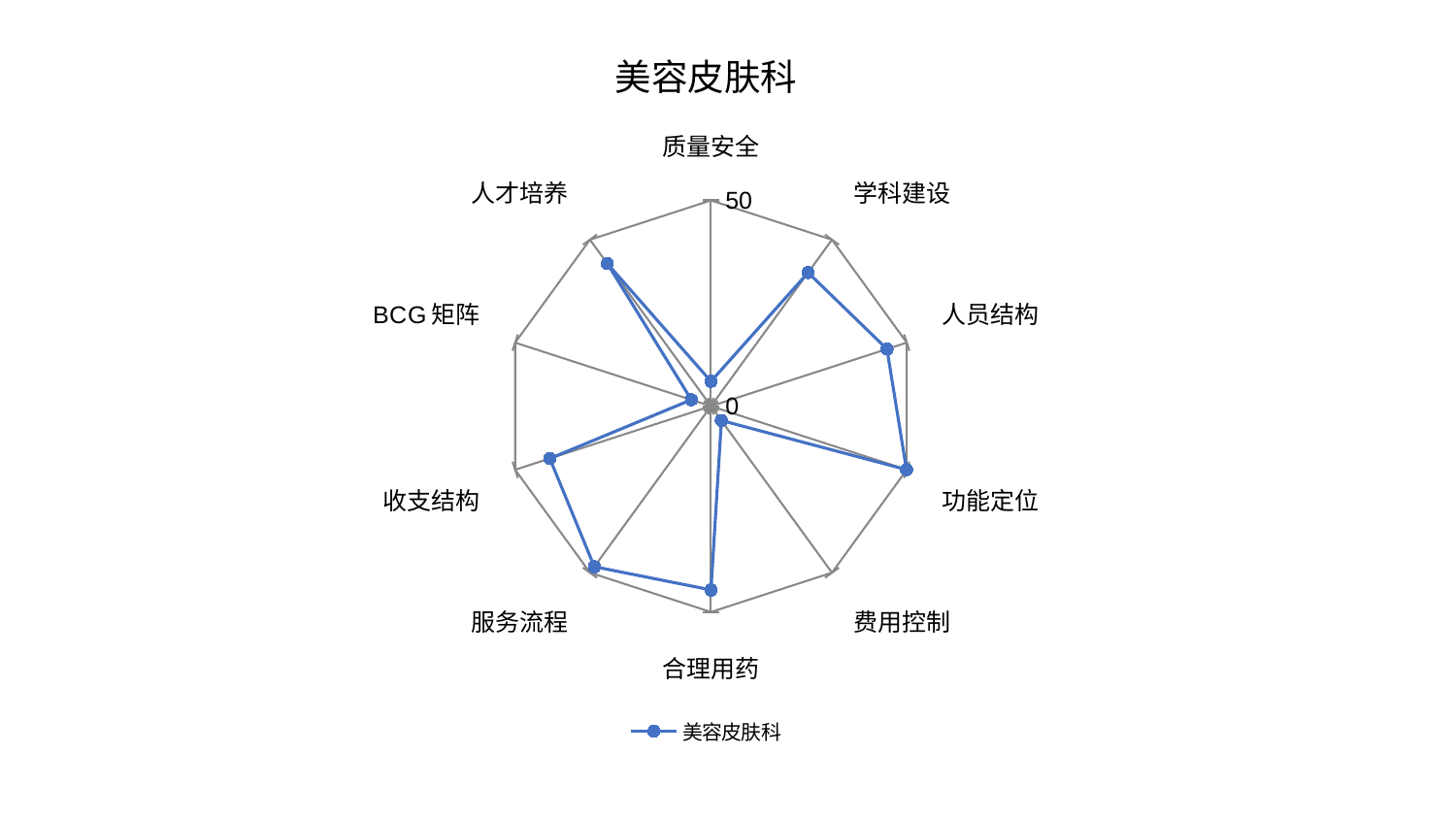

### Chart: 美容皮肤科

| Category | 美容皮肤科 |
|---|---|
| 质量安全 | 6.039471324047616 |
| 学科建设 | 40.11709239688799 |
| 人员结构 | 44.94304343882125 |
| 功能定位 | 49.93017360189298 |
| 费用控制 | 4.3108771891718405 |
| 合理用药 | 44.638056270470614 |
| 服务流程 | 48.208187452555975 |
| 收支结构 | 41.15643754033281 |
| BCG矩阵 | 5.0171467203293965 |
| 人才培养 | 42.83708438571117 |
113